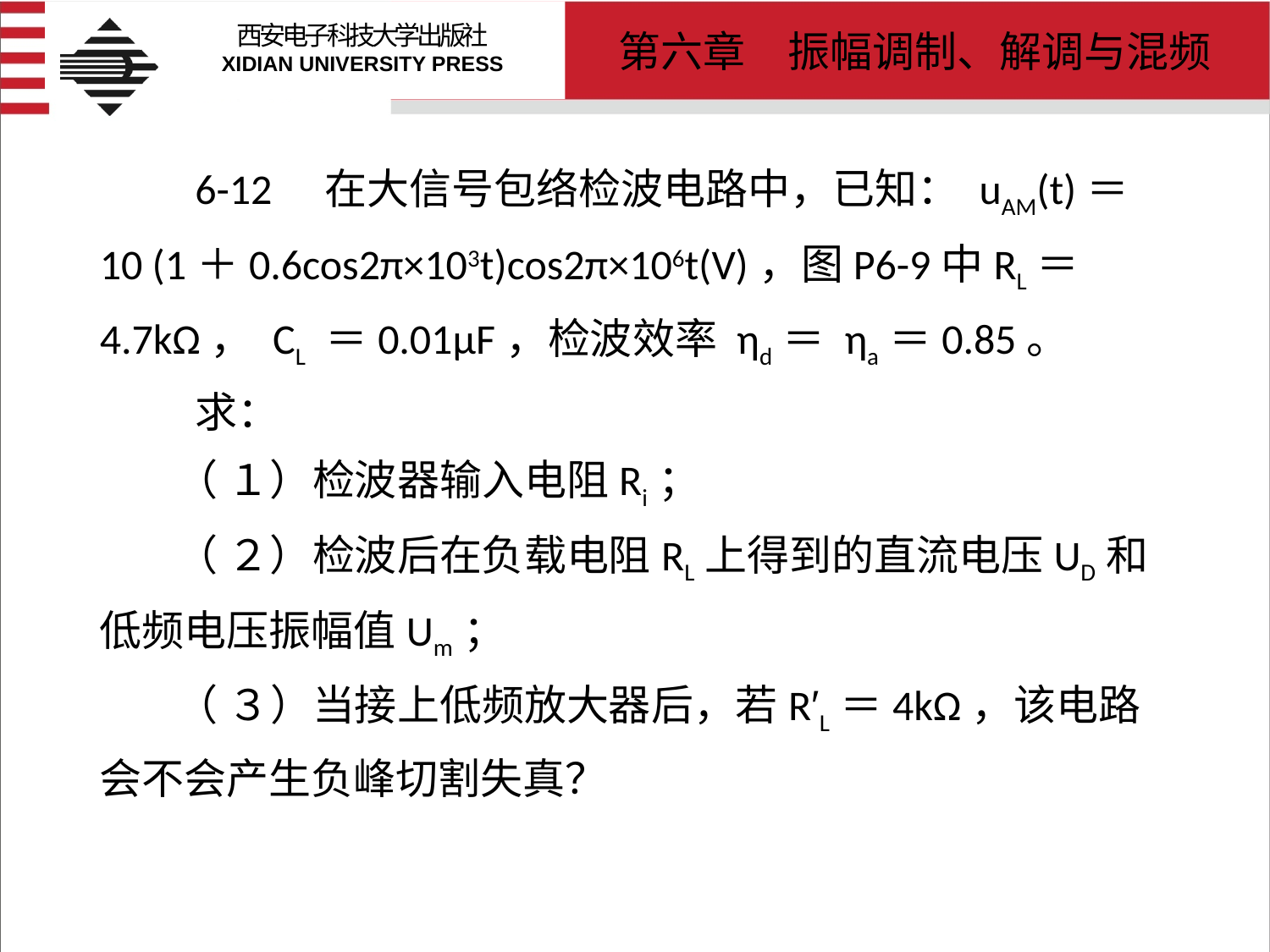

# 6-12　在大信号包络检波电路中，已知： uAM(t)＝10 (1＋0.6cos2π×103t)cos2π×106t(V)，图P6-9中RL＝4.7kΩ， CL ＝0.01μF，检波效率 ηd＝ ηa＝0.85。 求： （ １）检波器输入电阻Ri； （ ２）检波后在负载电阻RL上得到的直流电压UD和低频电压振幅值Um； （ ３）当接上低频放大器后，若R′L＝4kΩ，该电路会不会产生负峰切割失真？